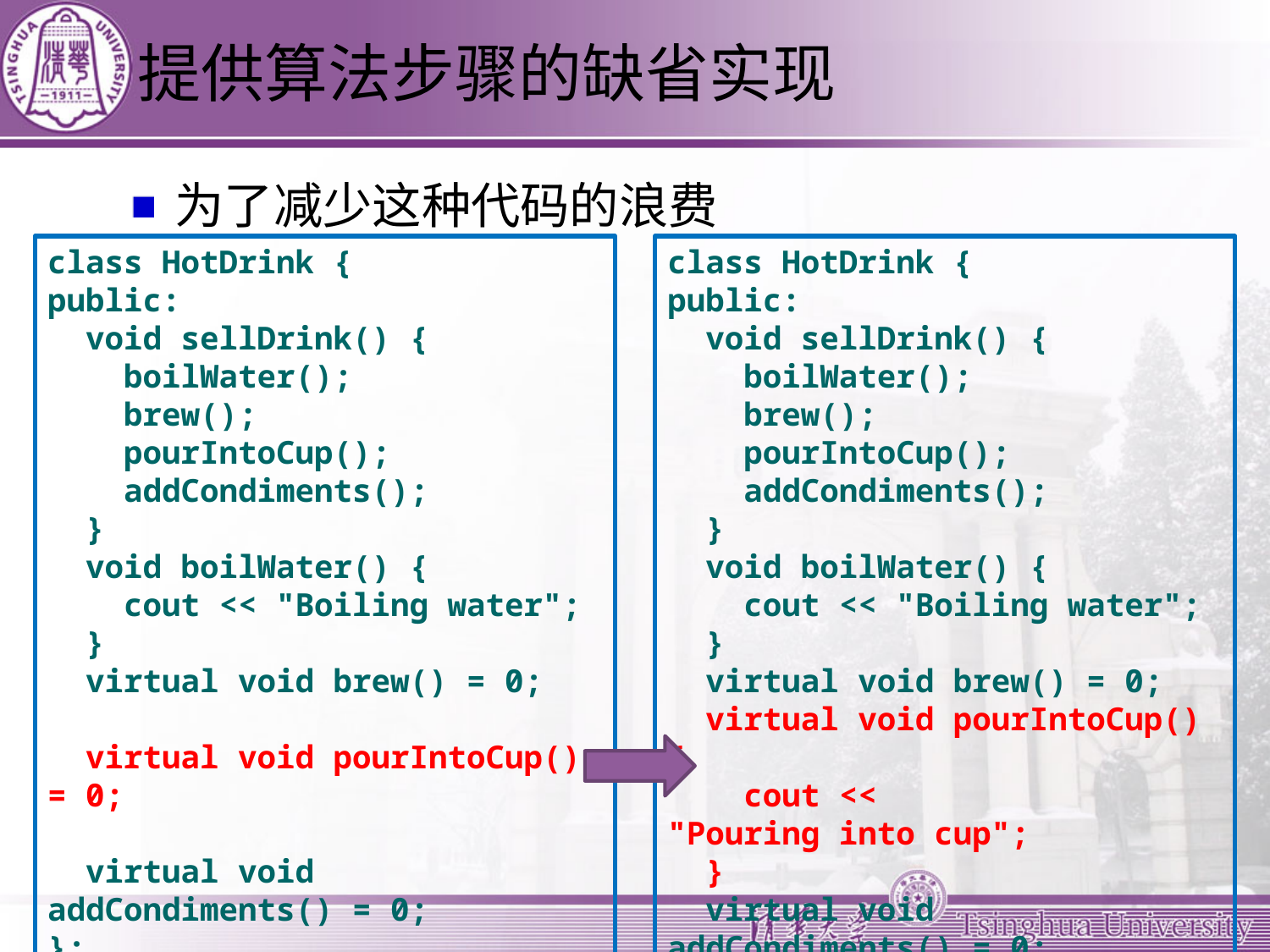

# 提供算法步骤的缺省实现
为了减少这种代码的浪费
class HotDrink {
public:
  void sellDrink() {
    boilWater();
    brew();
    pourIntoCup();
    addCondiments();
  }
  void boilWater() {
    cout << "Boiling water";
  }
  virtual void brew() = 0;

  virtual void pourIntoCup() = 0;

  virtual void addCondiments() = 0;
};
class HotDrink {
public:
  void sellDrink() {
    boilWater();
    brew();
    pourIntoCup();
    addCondiments();
  }
  void boilWater() {
    cout << "Boiling water";
  }
  virtual void brew() = 0;
  virtual void pourIntoCup() {
    cout << "Pouring into cup";
  }
  virtual void addCondiments() = 0;
};